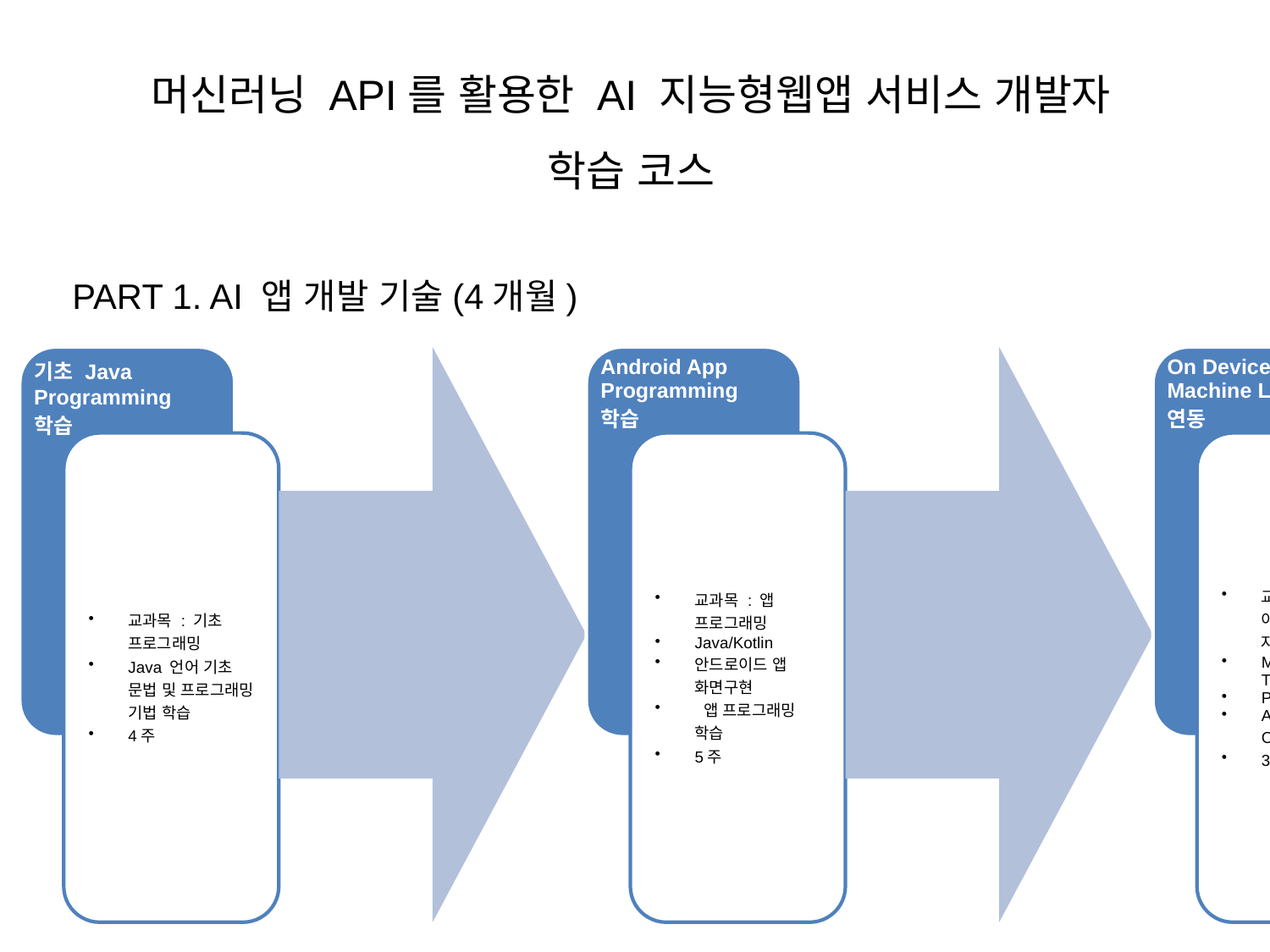

머신러닝 API를 활용한 AI 지능형웹앱 서비스 개발자
학습 코스
PART 1. AI 앱 개발 기술(4개월)
기초 Java Programming 학습
교과목 : 기초 프로그래밍
Android App Programming 학습
교과목 : 앱 프로그래밍
On Device
Java 언어 기초 문법 및 프로그래밍 기법 학습
4주
Java/Kotlin
5주
5주
안드로이드 앱 화면구현
 앱 프로그래밍 학습